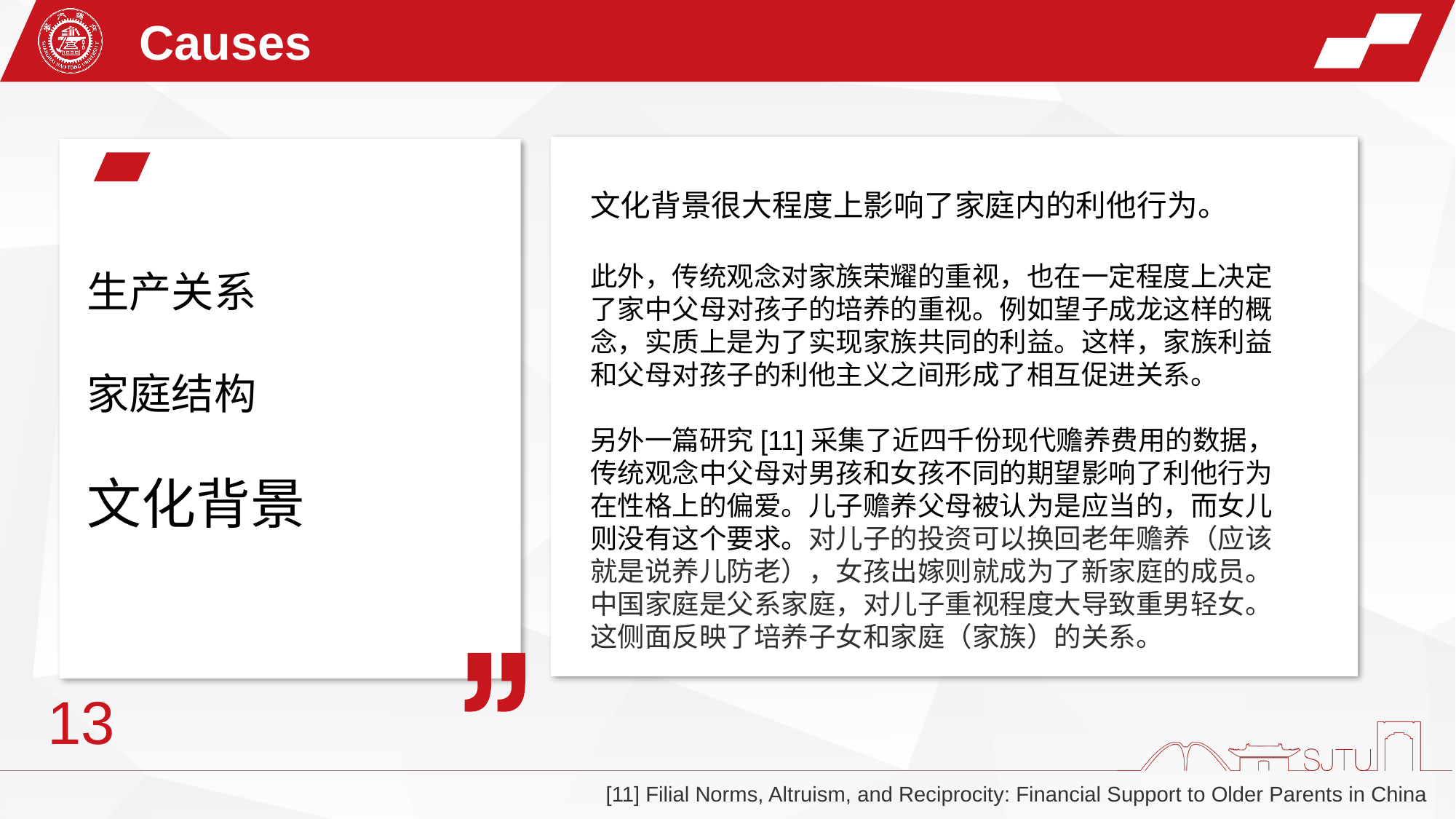

Causes

文化背景很大程度上影响了家庭内的利他行为。

此外，传统观念对家族荣耀的重视，也在一定程度上决定了家中父母对孩子的培养的重视。例如望子成龙这样的概念，实质上是为了实现家族共同的利益。这样，家族利益和父母对孩子的利他主义之间形成了相互促进关系。

另外一篇研究[11]采集了近四千份现代赡养费用的数据，传统观念中父母对男孩和女孩不同的期望影响了利他行为在性格上的偏爱。儿子赡养父母被认为是应当的，而女儿则没有这个要求。对儿子的投资可以换回老年赡养（应该就是说养儿防老），女孩出嫁则就成为了新家庭的成员。中国家庭是父系家庭，对儿子重视程度大导致重男轻女。这侧面反映了培养子女和家庭（家族）的关系。
生产关系

家庭结构

文化背景

13

[11] Filial Norms, Altruism, and Reciprocity: Financial Support to Older Parents in China